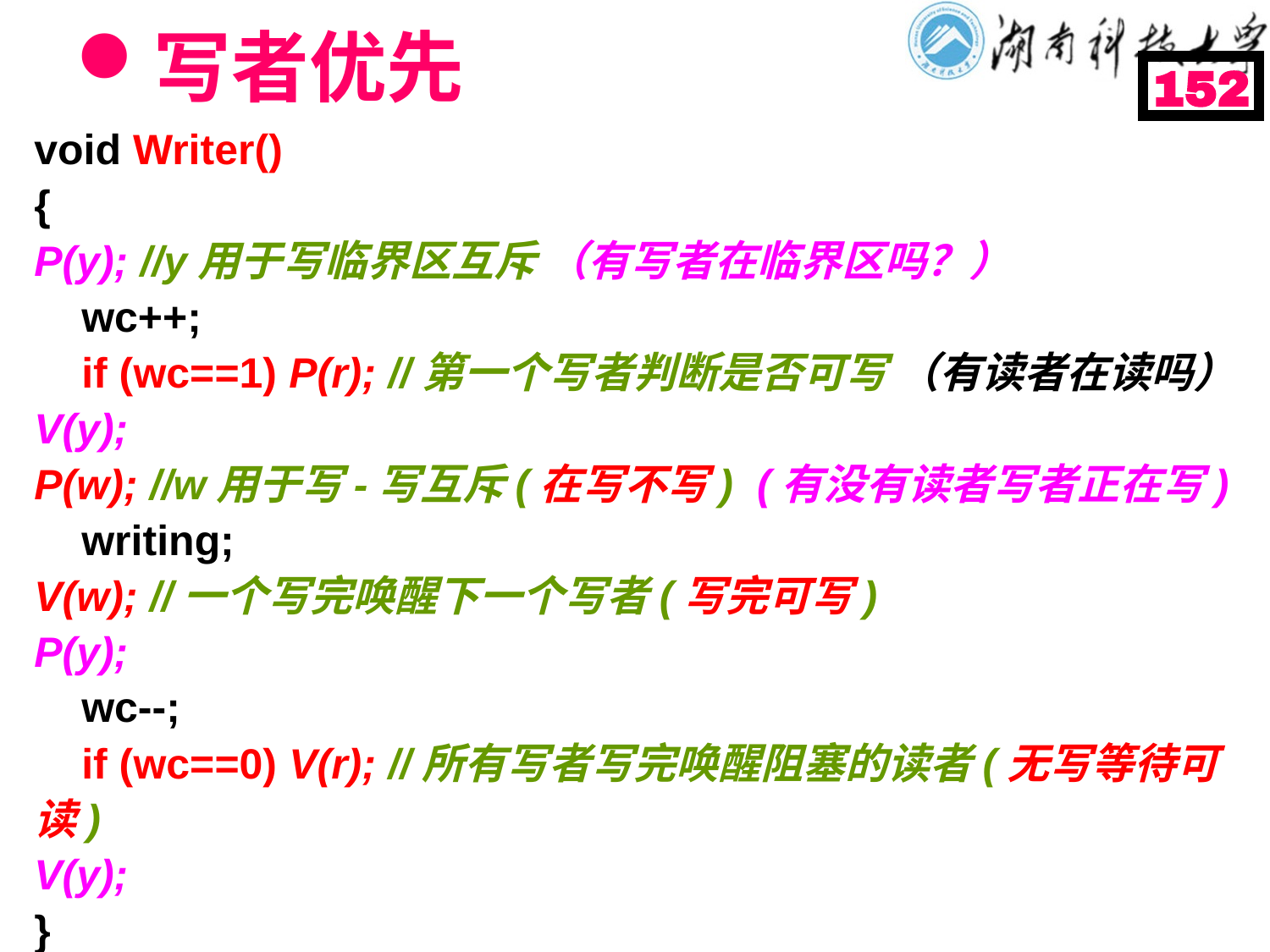

# 写者优先
152
void Writer()
{
P(y); //y用于写临界区互斥 （有写者在临界区吗？）
    wc++;
    if (wc==1) P(r); //第一个写者判断是否可写 （有读者在读吗）
V(y);
P(w); //w用于写-写互斥(在写不写)  (有没有读者写者正在写)
    writing;
V(w); //一个写完唤醒下一个写者(写完可写)
P(y);
    wc--;
    if (wc==0) V(r); //所有写者写完唤醒阻塞的读者(无写等待可读)
V(y);
}